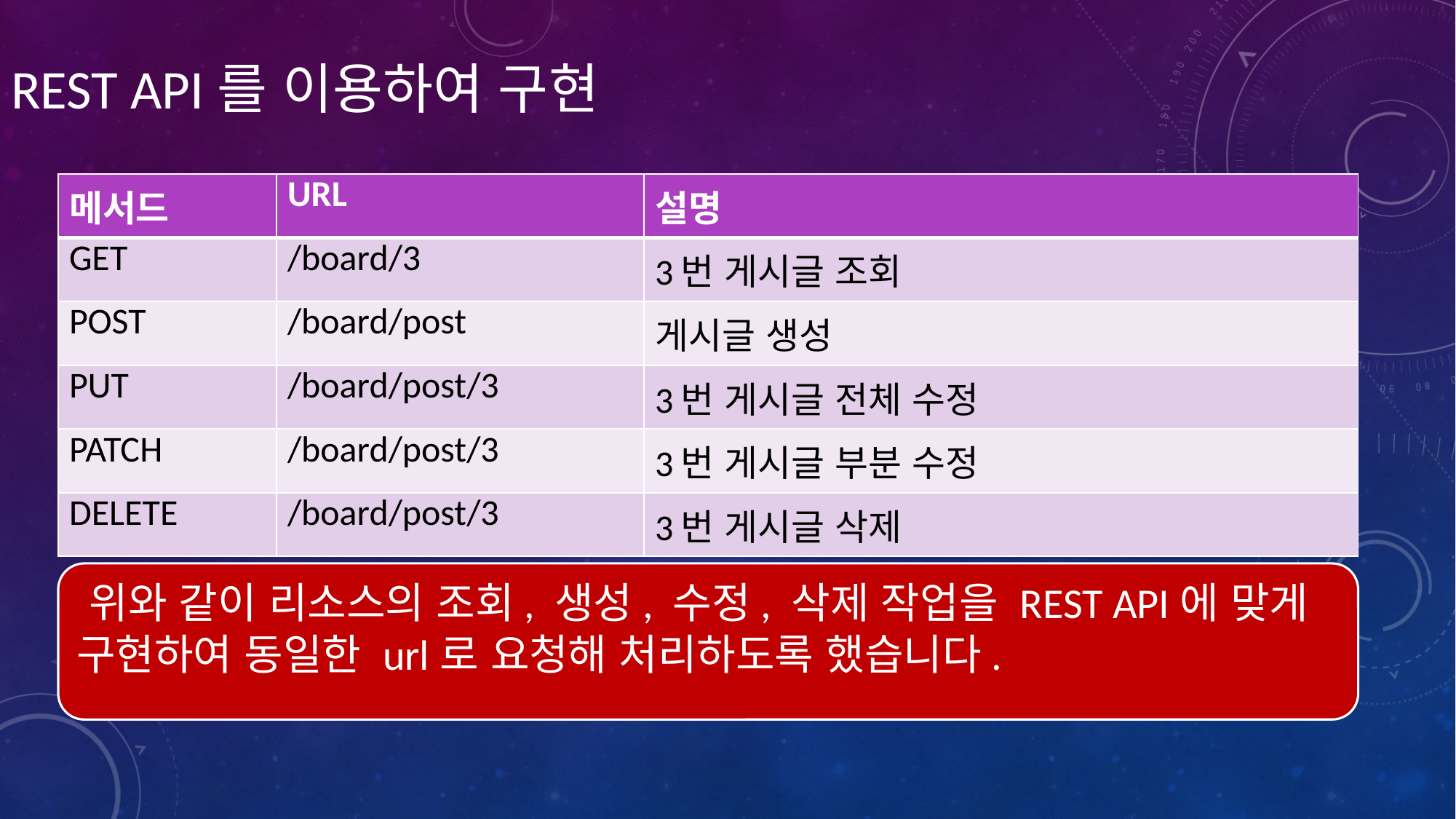

# Rest API를 이용하여 구현
| 메서드 | URL | 설명 |
| --- | --- | --- |
| GET | /board/3 | 3번 게시글 조회 |
| POST | /board/post | 게시글 생성 |
| PUT | /board/post/3 | 3번 게시글 전체 수정 |
| PATCH | /board/post/3 | 3번 게시글 부분 수정 |
| DELETE | /board/post/3 | 3번 게시글 삭제 |
 위와 같이 리소스의 조회, 생성, 수정, 삭제 작업을 REST API에 맞게 구현하여 동일한 url로 요청해 처리하도록 했습니다.